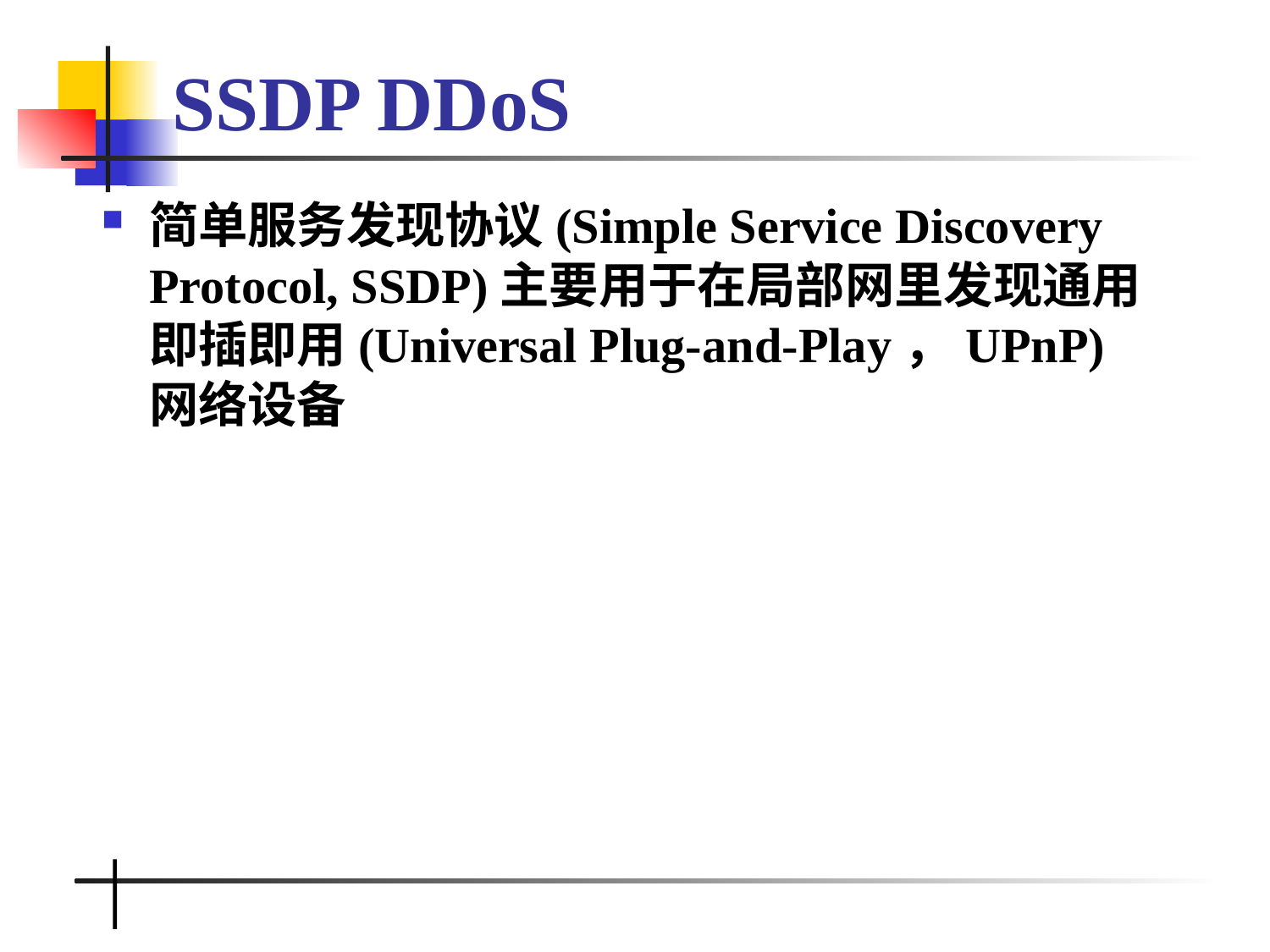

# SSDP DDoS
简单服务发现协议(Simple Service Discovery Protocol, SSDP)主要用于在局部网里发现通用即插即用(Universal Plug-and-Play，UPnP)网络设备